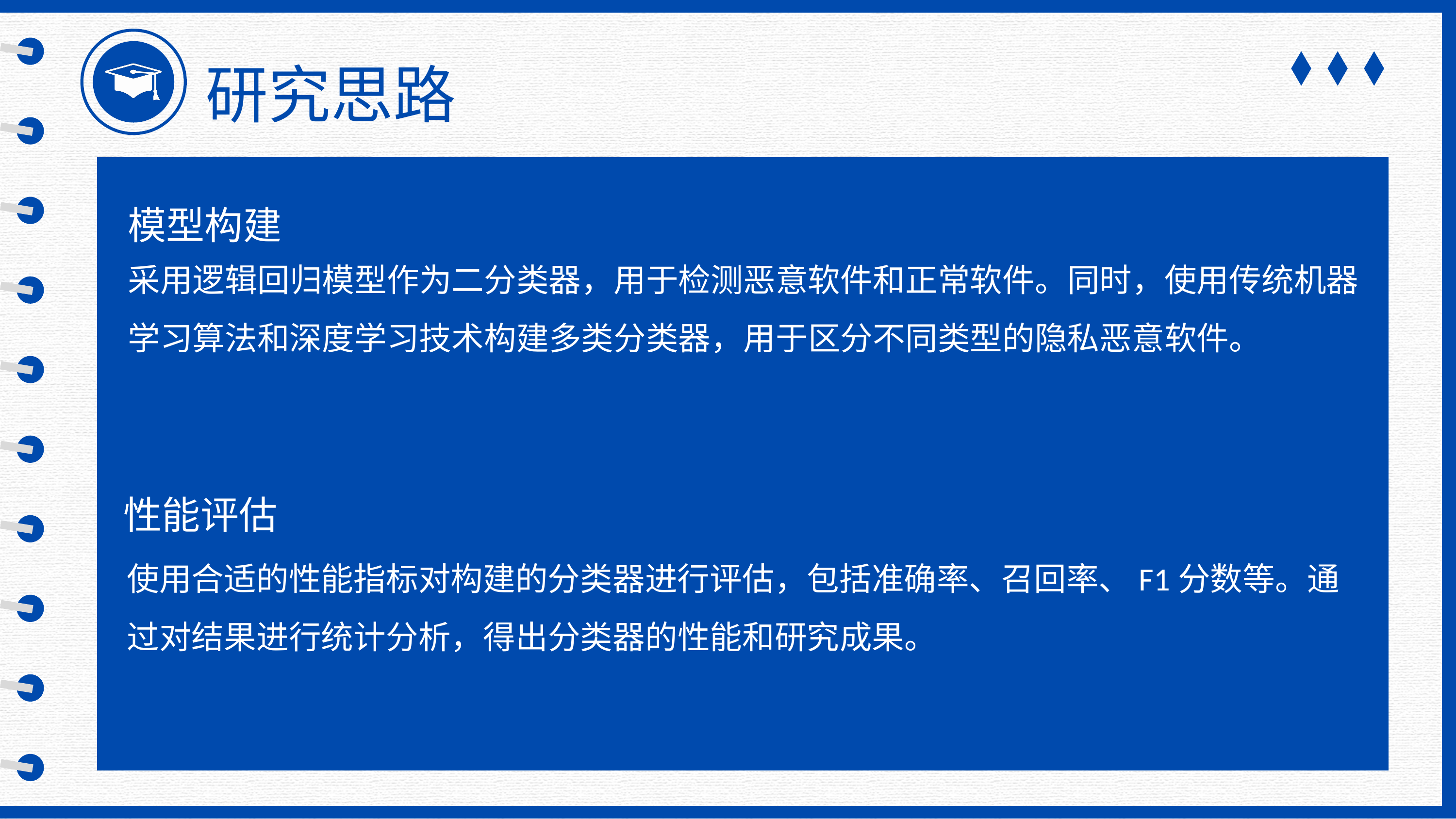

研究思路

模型构建
采用逻辑回归模型作为二分类器，用于检测恶意软件和正常软件。同时，使用传统机器学习算法和深度学习技术构建多类分类器，用于区分不同类型的隐私恶意软件。
性能评估
使用合适的性能指标对构建的分类器进行评估，包括准确率、召回率、F1分数等。通过对结果进行统计分析，得出分类器的性能和研究成果。